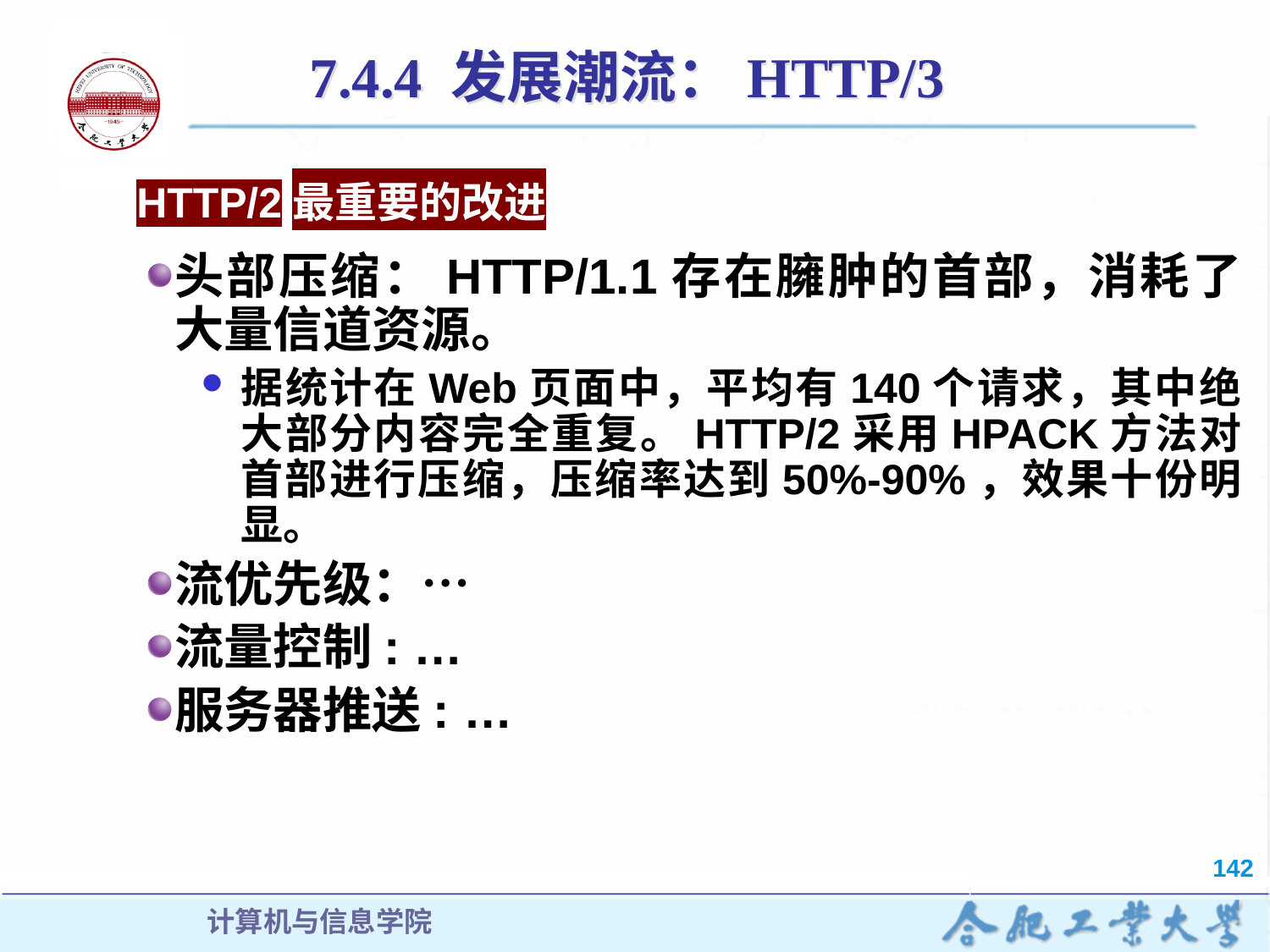

7.4.4 发展潮流：HTTP/3
HTTP/2最重要的改进
头部压缩：HTTP/1.1存在臃肿的首部，消耗了大量信道资源。
据统计在Web页面中，平均有140个请求，其中绝大部分内容完全重复。HTTP/2采用HPACK方法对首部进行压缩，压缩率达到50%-90%，效果十份明显。
流优先级：…
流量控制: …
服务器推送: …